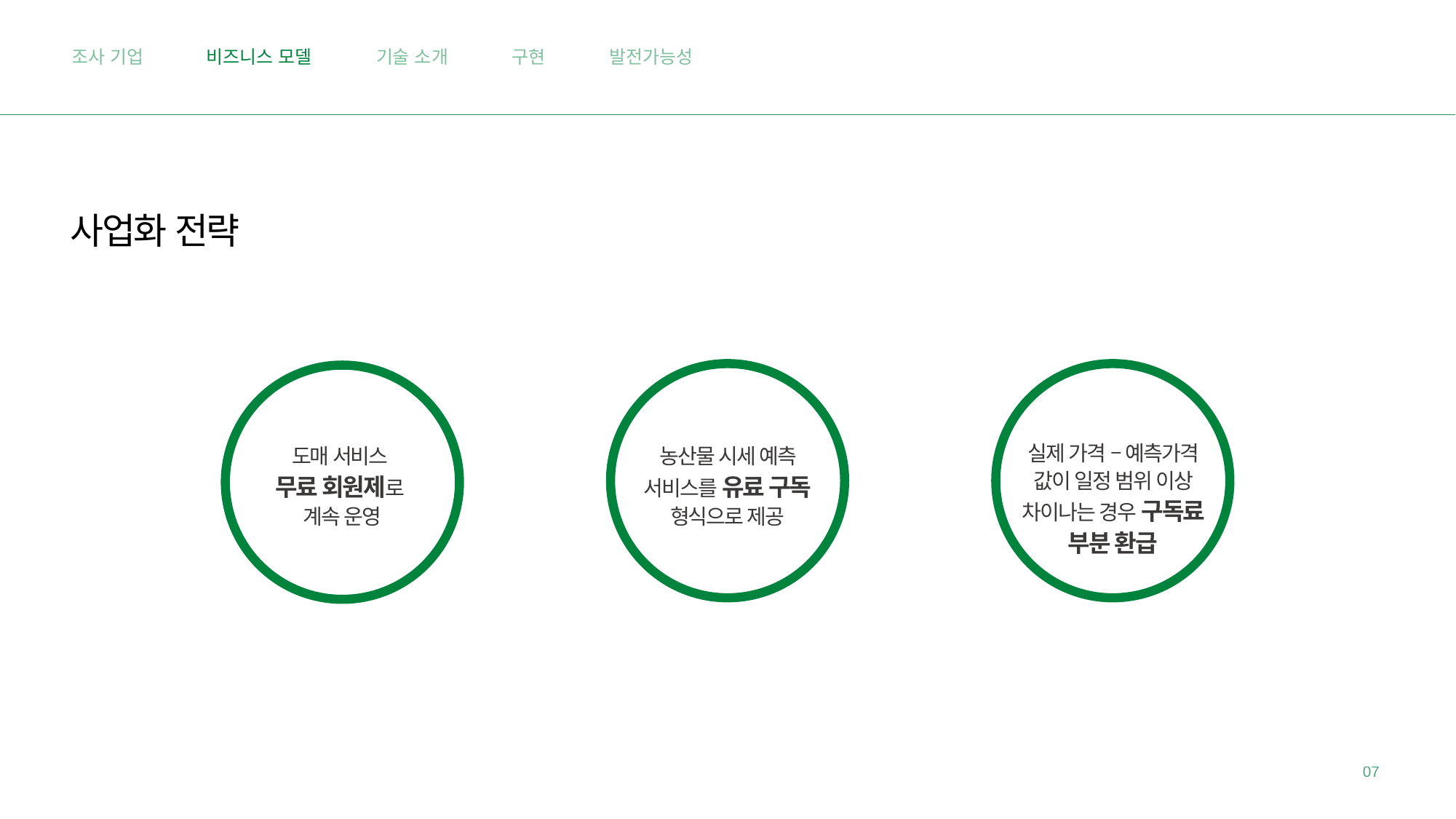

기술 소개
조사 기업
비즈니스 모델
구현
발전가능성
사업화 전략

농산물 시세 예측 서비스를 유료 구독 형식으로 제공

실제 가격 – 예측가격 값이 일정 범위 이상 차이나는 경우 구독료 부분 환급

도매 서비스
무료 회원제로
계속 운영
07